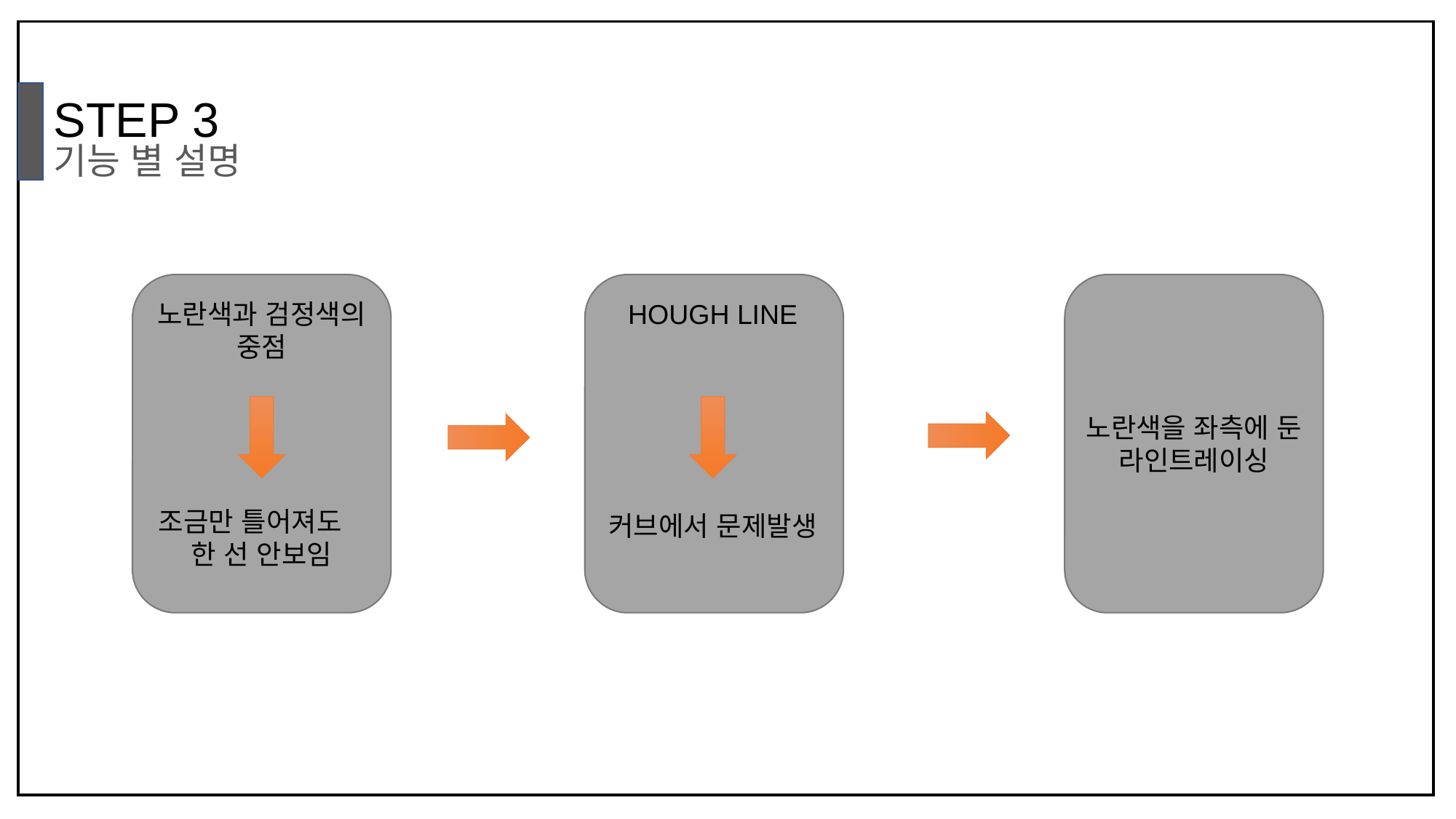

STEP 3
기능 별 설명

노란색과 검정색의 중점
HOUGH LINE

노란색을 좌측에 둔 라인트레이싱
조금만 틀어져도    한 선 안보임
커브에서 문제발생